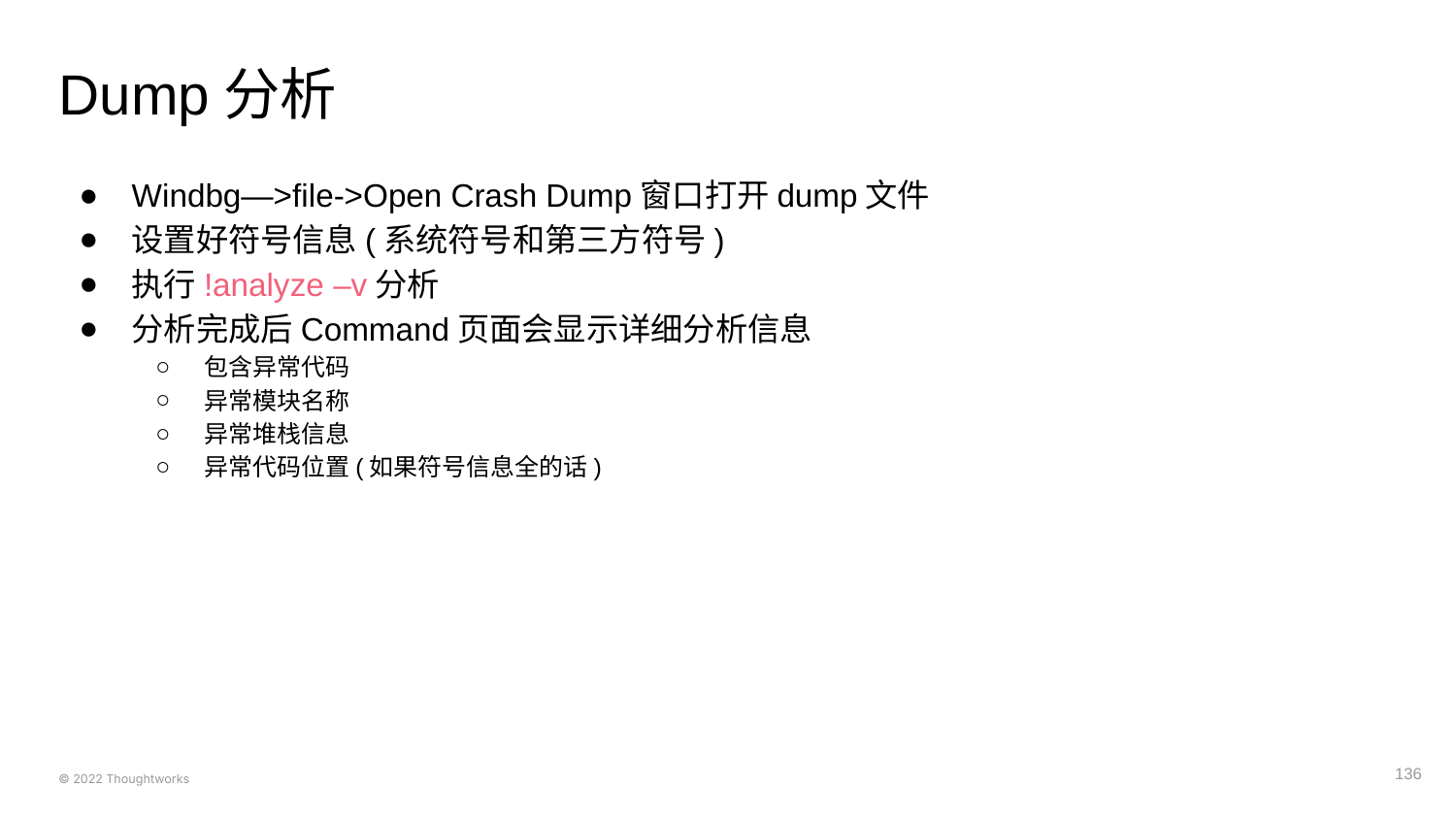

# Dump分析
Windbg—>file->Open Crash Dump窗口打开dump文件
设置好符号信息(系统符号和第三方符号)
执行!analyze –v分析
分析完成后Command页面会显示详细分析信息
包含异常代码
异常模块名称
异常堆栈信息
异常代码位置(如果符号信息全的话)
136